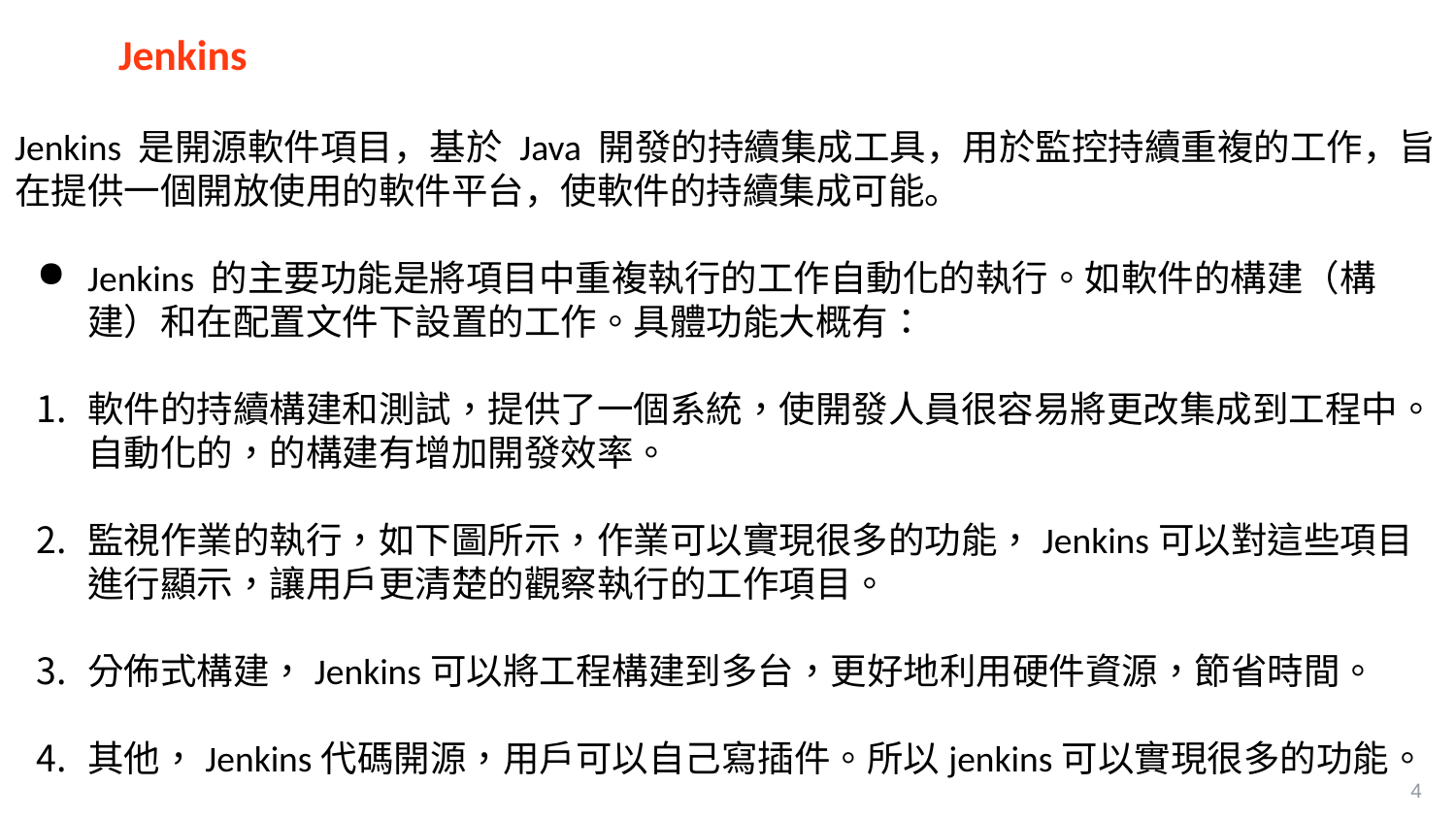

Jenkins
Jenkins 是開源軟件項目，基於 Java 開發的持續集成工具，用於監控持續重複的工作，旨在提供一個開放使用的軟件平台，使軟件的持續集成可能。

Jenkins 的主要功能是將項目中重複執行的工作自動化的執行。如軟件的構建（構建）和在配置文件下設置的工作。具體功能大概有：

軟件的持續構建和測試，提供了一個系統，使開發人員很容易將更改集成到工程中。自動化的，的構建有增加開發效率。

監視作業的執行，如下圖所示，作業可以實現很多的功能，Jenkins可以對這些項目進行顯示，讓用戶更清楚的觀察執行的工作項目。

分佈式構建，Jenkins可以將工程構建到多台，更好地利用硬件資源，節省時間。

其他，Jenkins代碼開源，用戶可以自己寫插件。所以jenkins可以實現很多的功能。
4